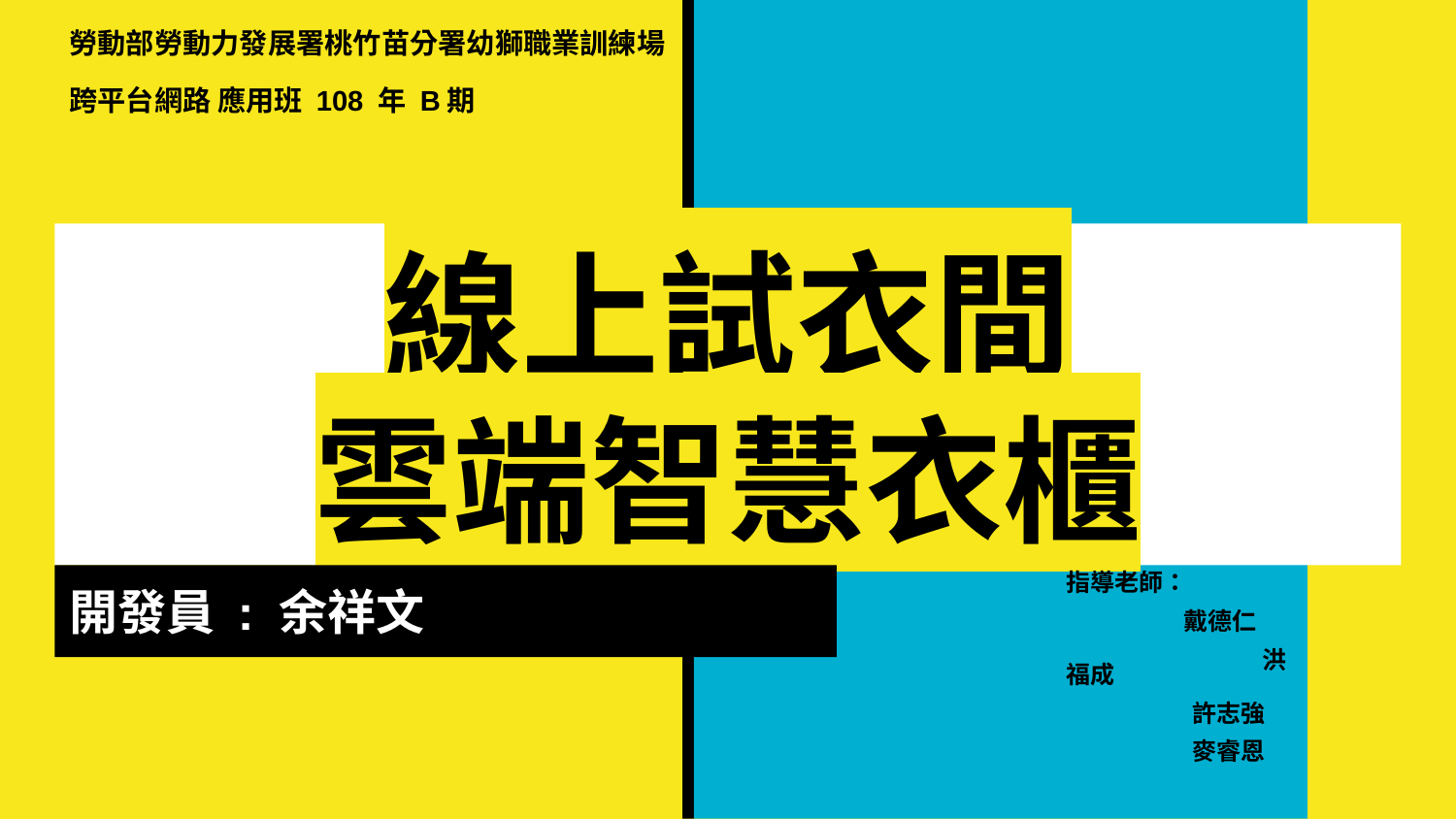

勞動部勞動力發展署桃竹苗分署幼獅職業訓練場
跨平台網路 應用班 108 年 B期
# 線上試衣間
雲端智慧衣櫃
開發員 : 余祥文
指導老師：
                    戴德仁
	        洪福成
 許志強
 麥睿恩